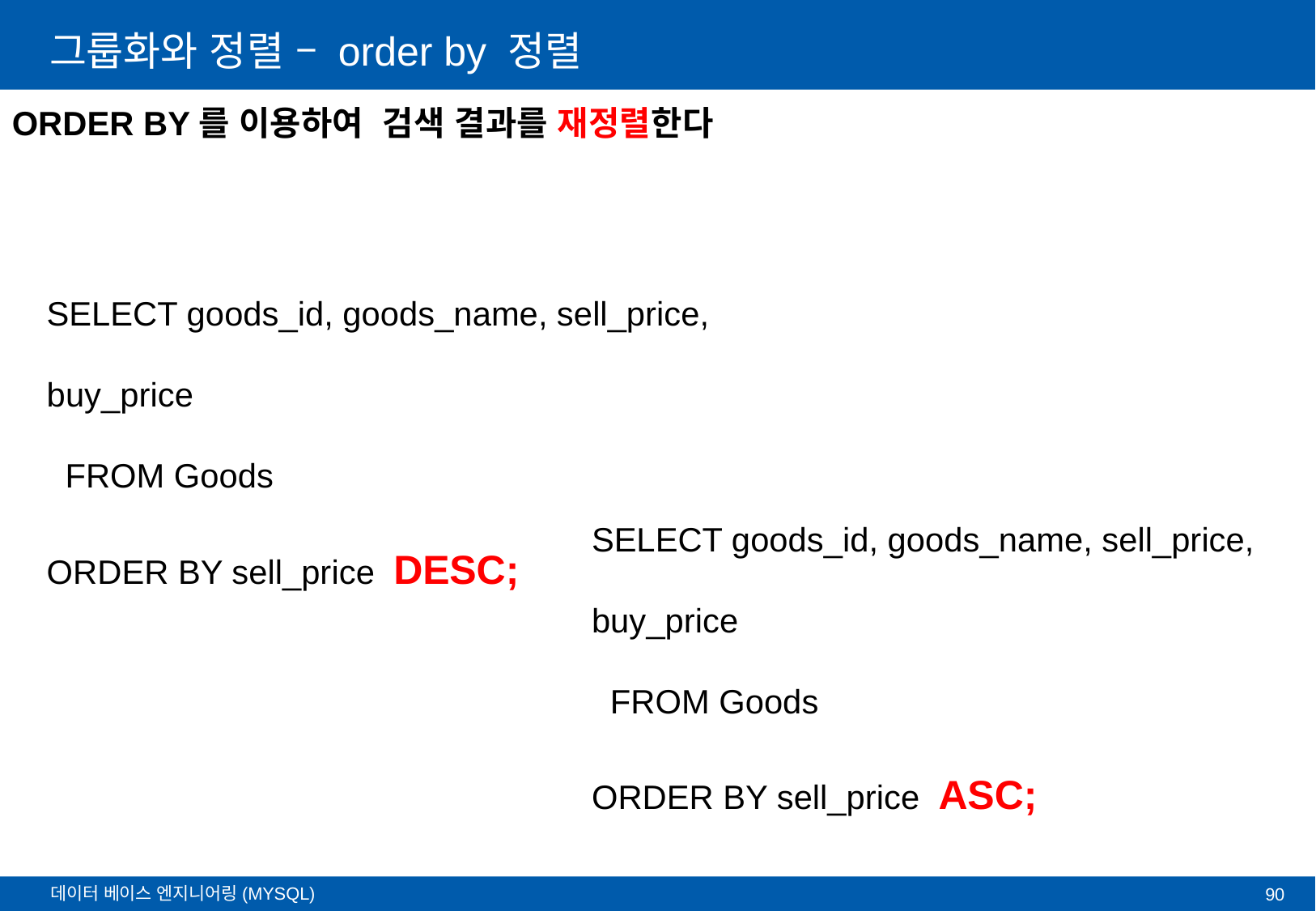

# 그룹화와 정렬 – order by 정렬
ORDER BY를 이용하여  검색 결과를 재정렬한다
SELECT goods_id, goods_name, sell_price, buy_price
  FROM Goods
ORDER BY sell_price  DESC;
SELECT goods_id, goods_name, sell_price, buy_price
  FROM Goods
ORDER BY sell_price  ASC;
90